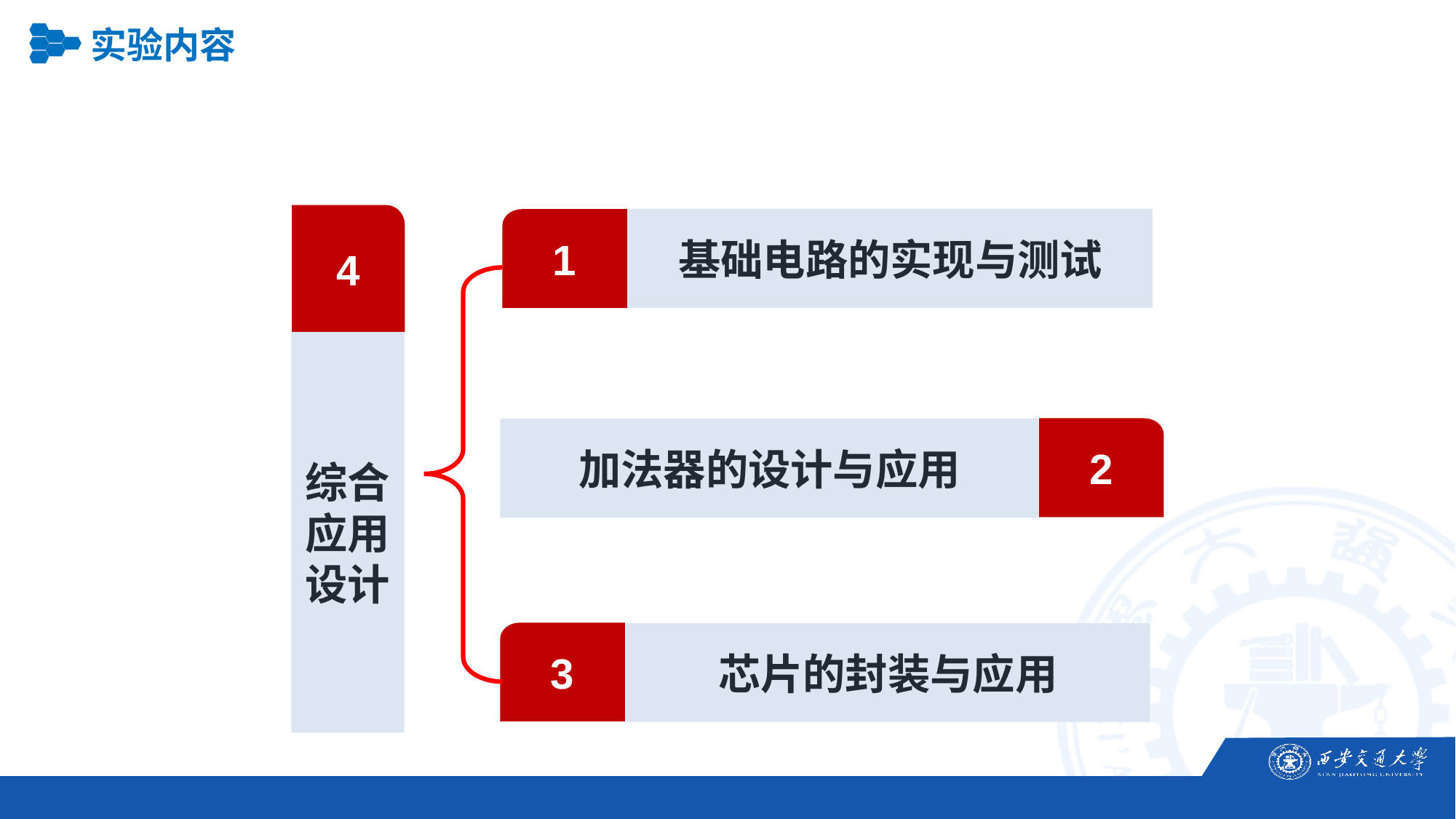

实验内容
1
基础电路的实现与测试

4
综合应用设计
2
加法器的设计与应用
3
芯片的封装与应用